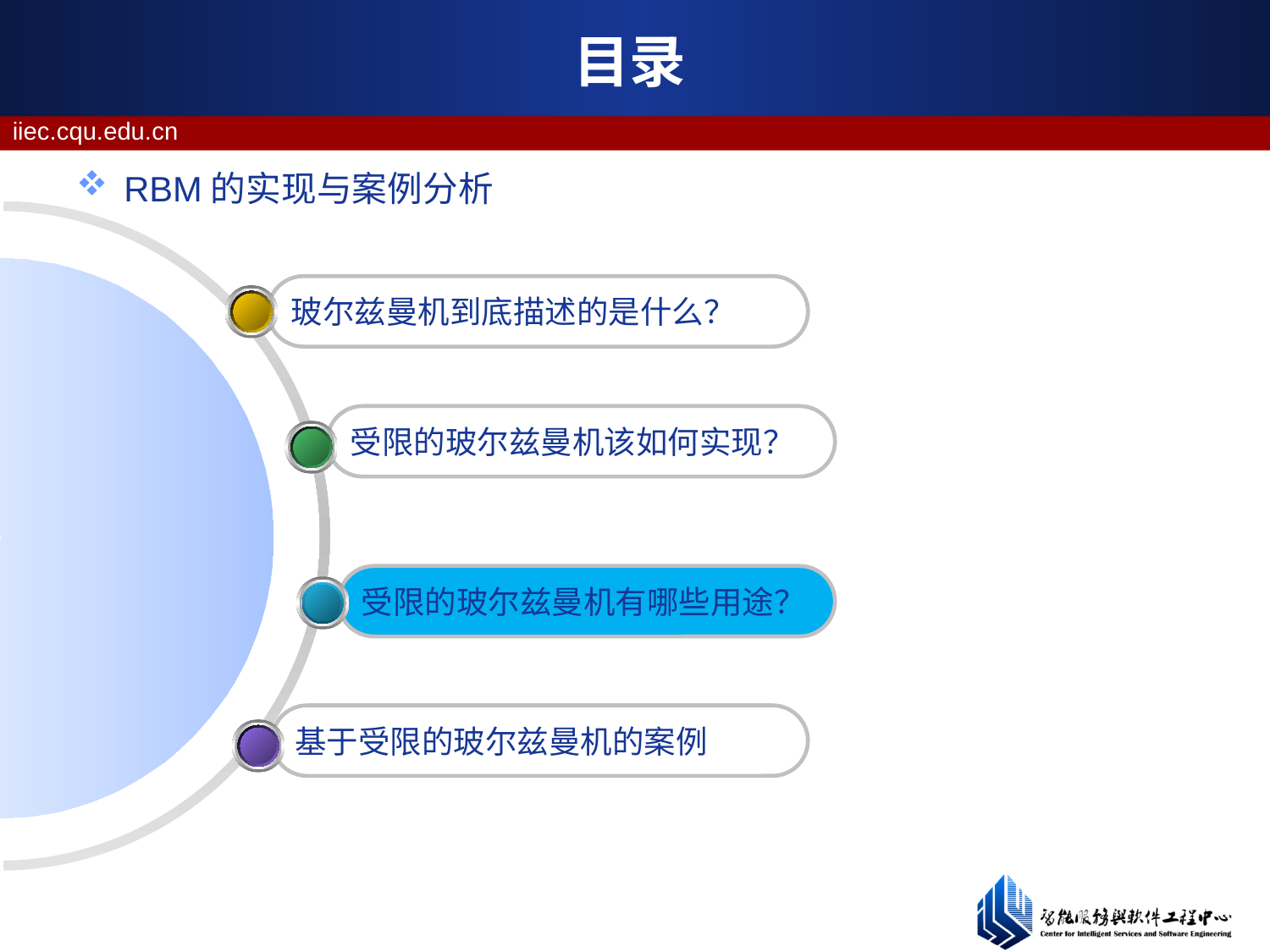

# 目录

RBM的实现与案例分析

玻尔兹曼机到底描述的是什么？

受限的玻尔兹曼机该如何实现？

受限的玻尔兹曼机有哪些用途？

基于受限的玻尔兹曼机的案例